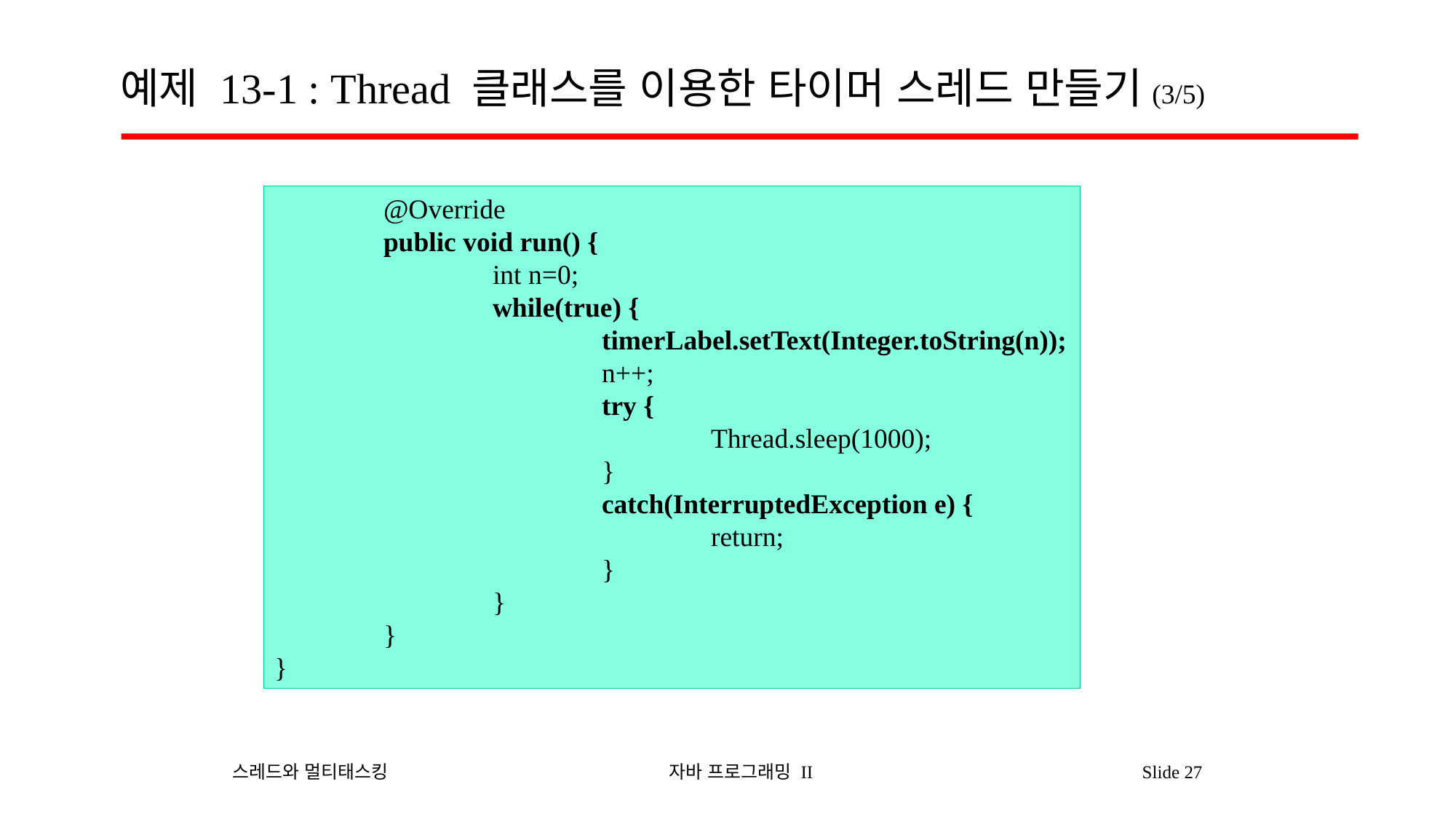

# 예제 13-1 : Thread 클래스를 이용한 타이머 스레드 만들기(3/5)
	@Override
	public void run() {
		int n=0;
		while(true) {
			timerLabel.setText(Integer.toString(n));
			n++;
			try {
				Thread.sleep(1000);
			}
			catch(InterruptedException e) {
				return;
			}
		}
	}
}